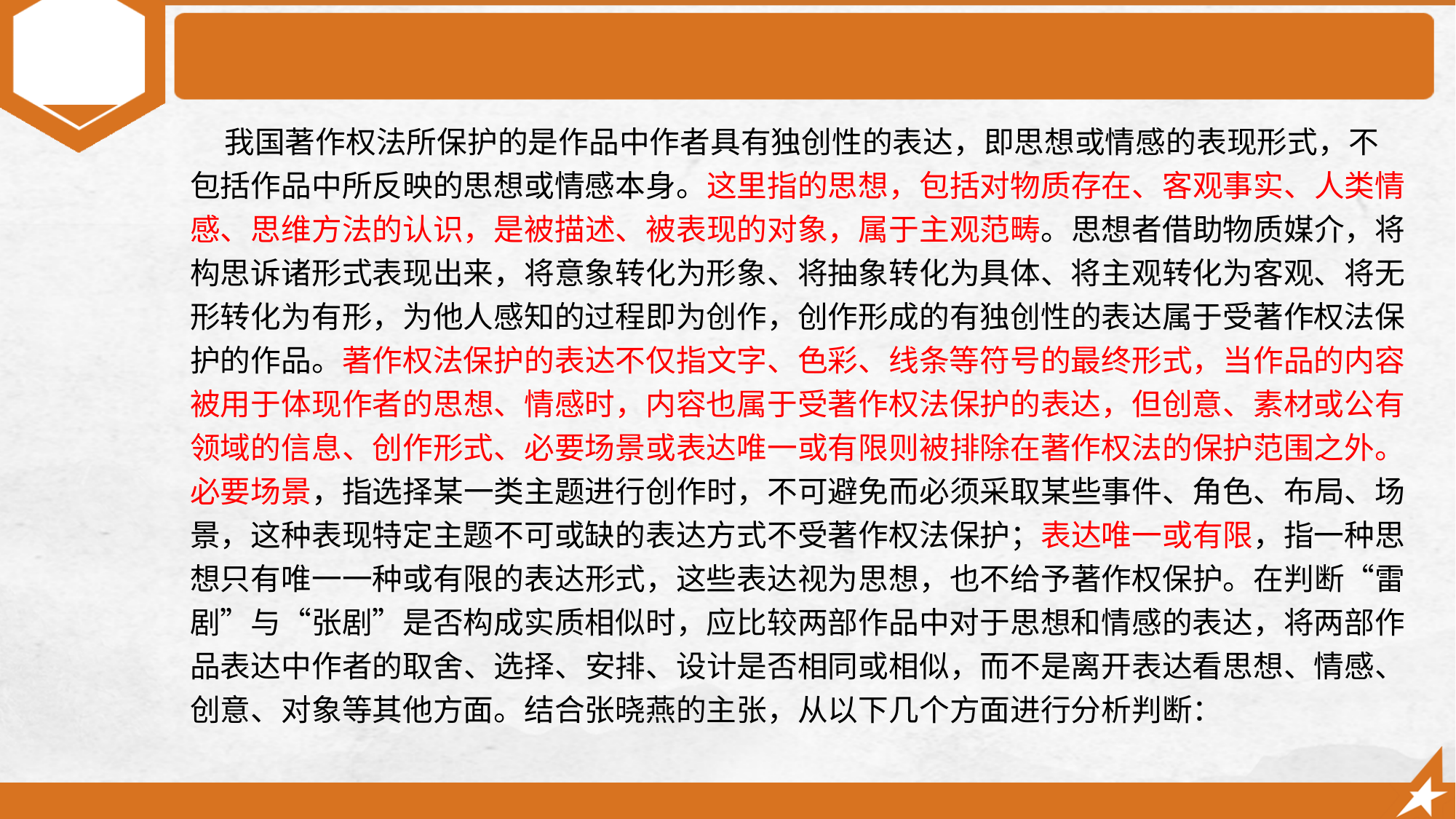

我国著作权法所保护的是作品中作者具有独创性的表达，即思想或情感的表现形式，不包括作品中所反映的思想或情感本身。这里指的思想，包括对物质存在、客观事实、人类情感、思维方法的认识，是被描述、被表现的对象，属于主观范畴。思想者借助物质媒介，将构思诉诸形式表现出来，将意象转化为形象、将抽象转化为具体、将主观转化为客观、将无形转化为有形，为他人感知的过程即为创作，创作形成的有独创性的表达属于受著作权法保护的作品。著作权法保护的表达不仅指文字、色彩、线条等符号的最终形式，当作品的内容被用于体现作者的思想、情感时，内容也属于受著作权法保护的表达，但创意、素材或公有领域的信息、创作形式、必要场景或表达唯一或有限则被排除在著作权法的保护范围之外。必要场景，指选择某一类主题进行创作时，不可避免而必须采取某些事件、角色、布局、场景，这种表现特定主题不可或缺的表达方式不受著作权法保护；表达唯一或有限，指一种思想只有唯一一种或有限的表达形式，这些表达视为思想，也不给予著作权保护。在判断“雷剧”与“张剧”是否构成实质相似时，应比较两部作品中对于思想和情感的表达，将两部作品表达中作者的取舍、选择、安排、设计是否相同或相似，而不是离开表达看思想、情感、创意、对象等其他方面。结合张晓燕的主张，从以下几个方面进行分析判断：